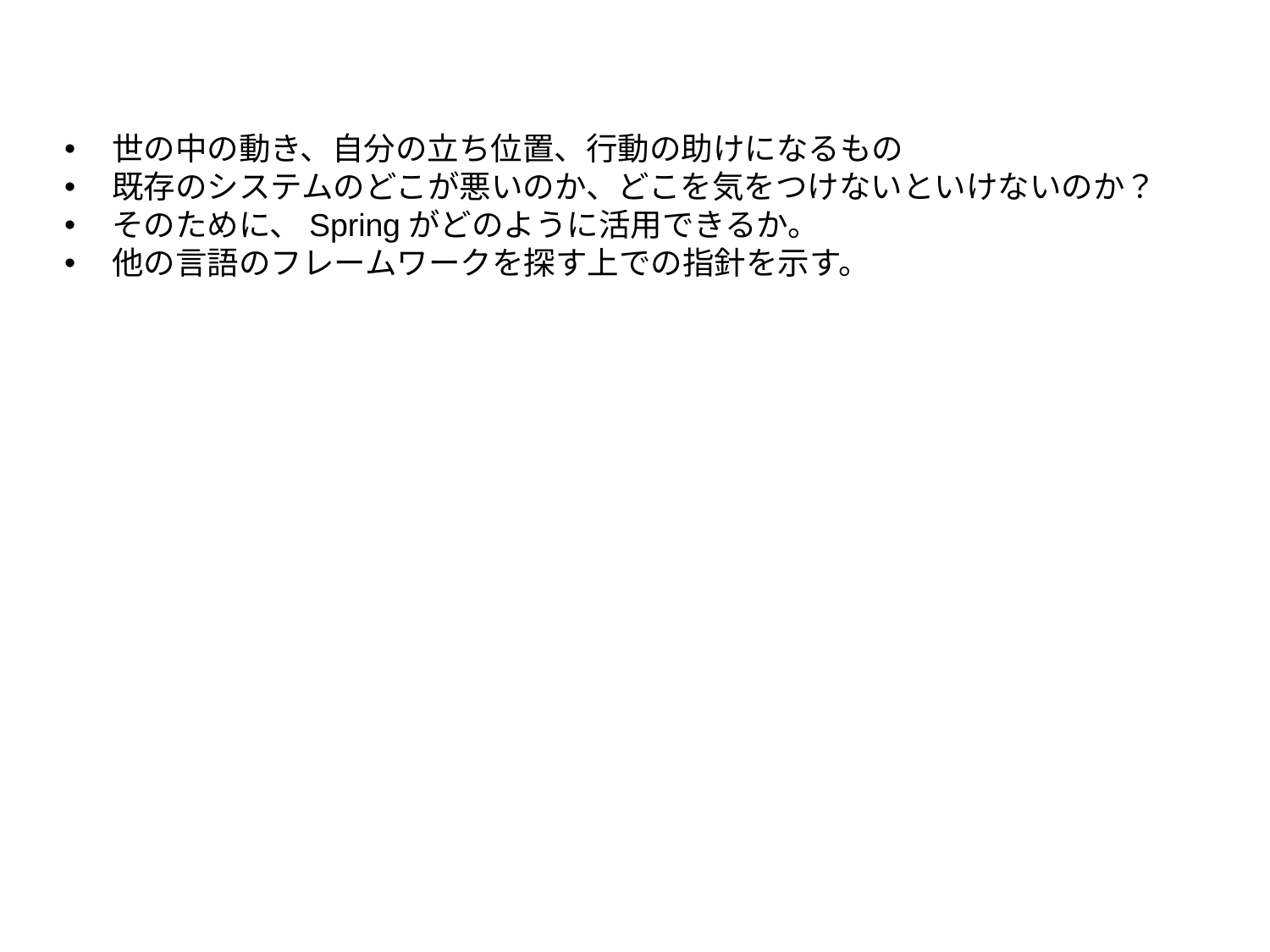

世の中の動き、自分の立ち位置、行動の助けになるもの
既存のシステムのどこが悪いのか、どこを気をつけないといけないのか？
そのために、Springがどのように活用できるか。
他の言語のフレームワークを探す上での指針を示す。